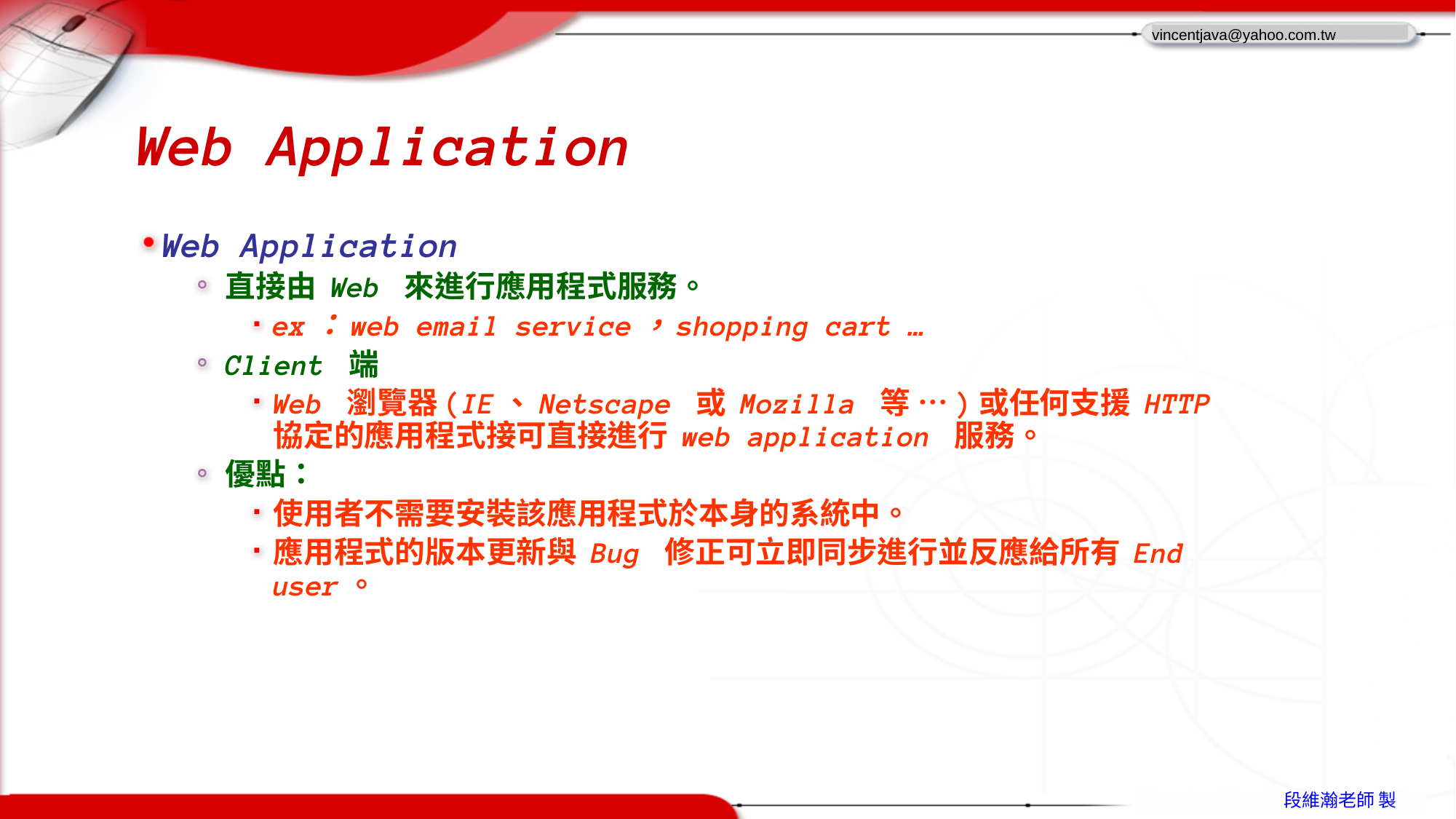

# Web Application
Web Application
直接由 Web 來進行應用程式服務。
ex：web email service，shopping cart …
Client 端
Web 瀏覽器(IE、Netscape 或 Mozilla 等 …)或任何支援 HTTP 協定的應用程式接可直接進行 web application 服務。
優點：
使用者不需要安裝該應用程式於本身的系統中。
應用程式的版本更新與 Bug 修正可立即同步進行並反應給所有 End user。